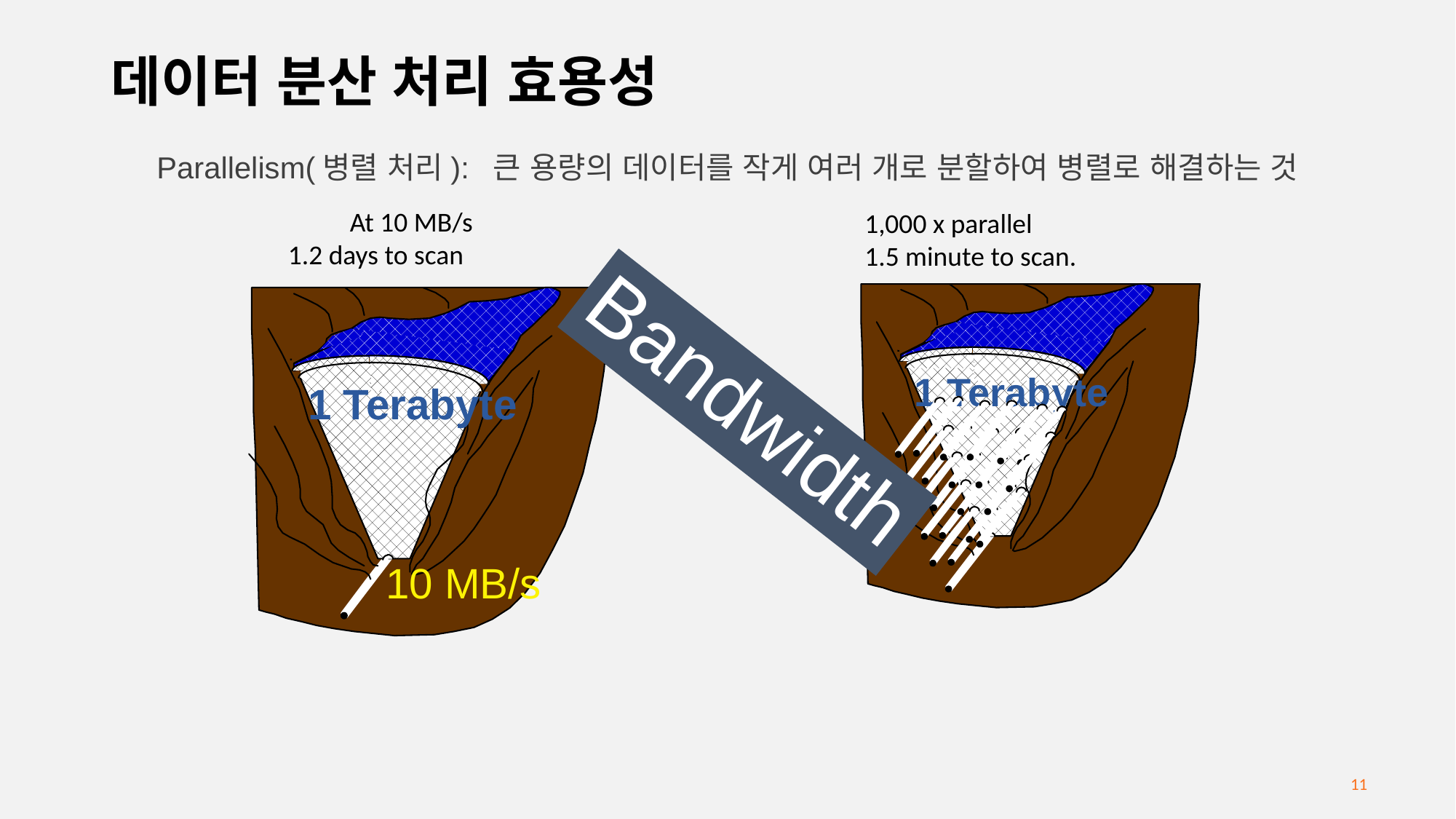

# 데이터 분산 처리 효용성
Parallelism(병렬 처리):  큰 용량의 데이터를 작게 여러 개로 분할하여 병렬로 해결하는 것
          At 10 MB/s
1.2 days to scan
1,000 x parallel
1.5 minute to scan.

1 Terabyte
Bandwidth

1 Terabyte

10 MB/s